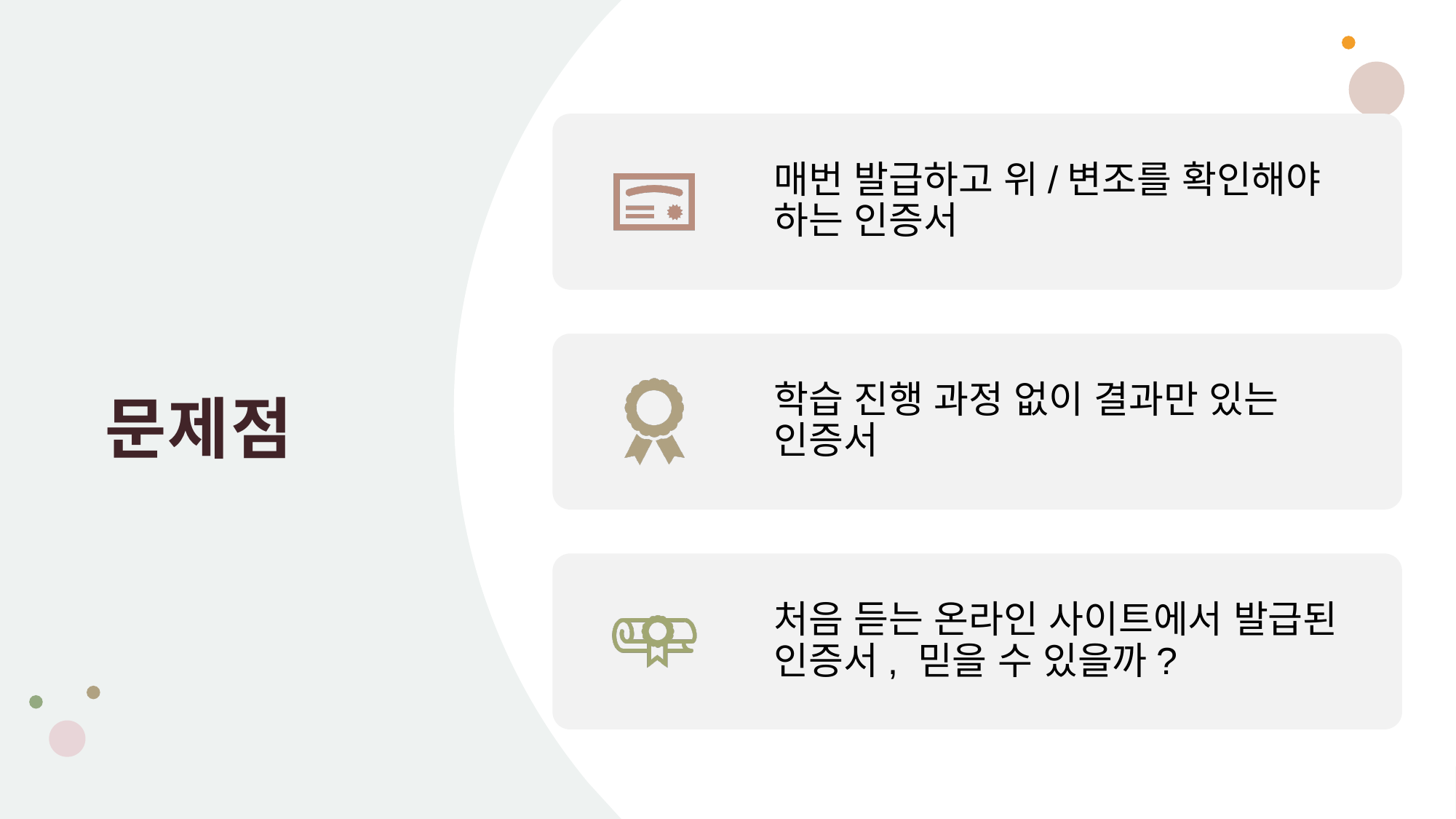

# 문제점
매번 발급하고 위/변조를 확인해야 하는 인증서
학습 진행 과정 없이 결과만 있는 인증서
처음 듣는 온라인 사이트에서 발급된 인증서, 믿을 수 있을까?